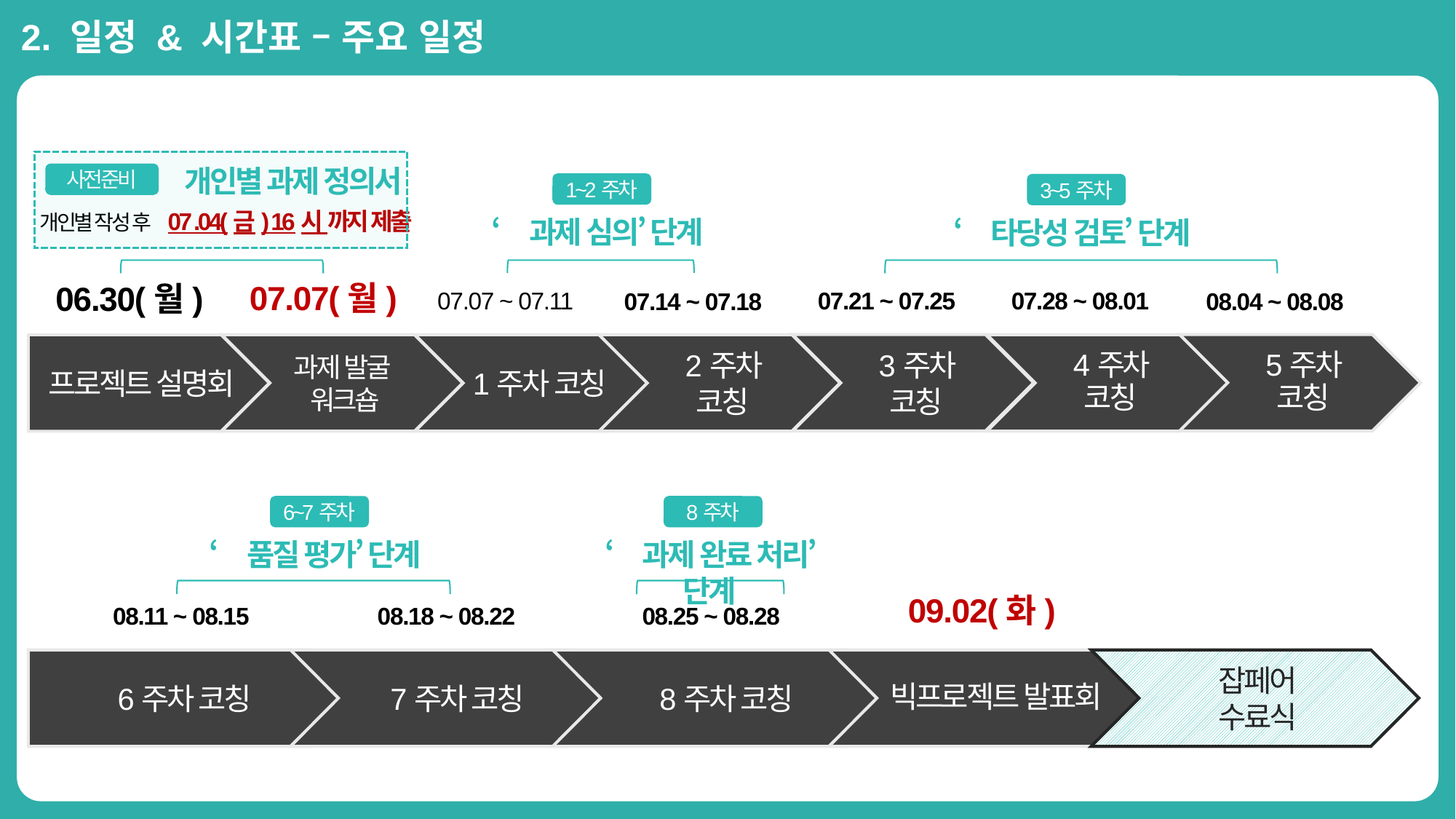

2. 일정 & 시간표 – 주요 일정

개인별 과제 정의서
사전준비
개인별 작성 후  07 .04(금) 16시 까지 제출

1~2주차
3~5주차
‘과제 심의’ 단계
‘타당성 검토’ 단계
07.07(월)
06.30(월)
07.21 ~ 07.25
07.28 ~ 08.01
07.07 ~ 07.11
07.14 ~ 07.18
08.04 ~ 08.08
프로젝트 설명회
과제 발굴
워크숍
1주차 코칭
2주차 코칭
3주차 코칭
4주차 코칭
5주차 코칭

6~7주차
8주차

‘품질 평가’ 단계
‘과제 완료 처리’ 단계
09.02(화)
08.25 ~ 08.28
08.18 ~ 08.22
08.11 ~ 08.15
잡페어
수료식
6주차 코칭
7주차 코칭
8주차 코칭
빅프로젝트 발표회